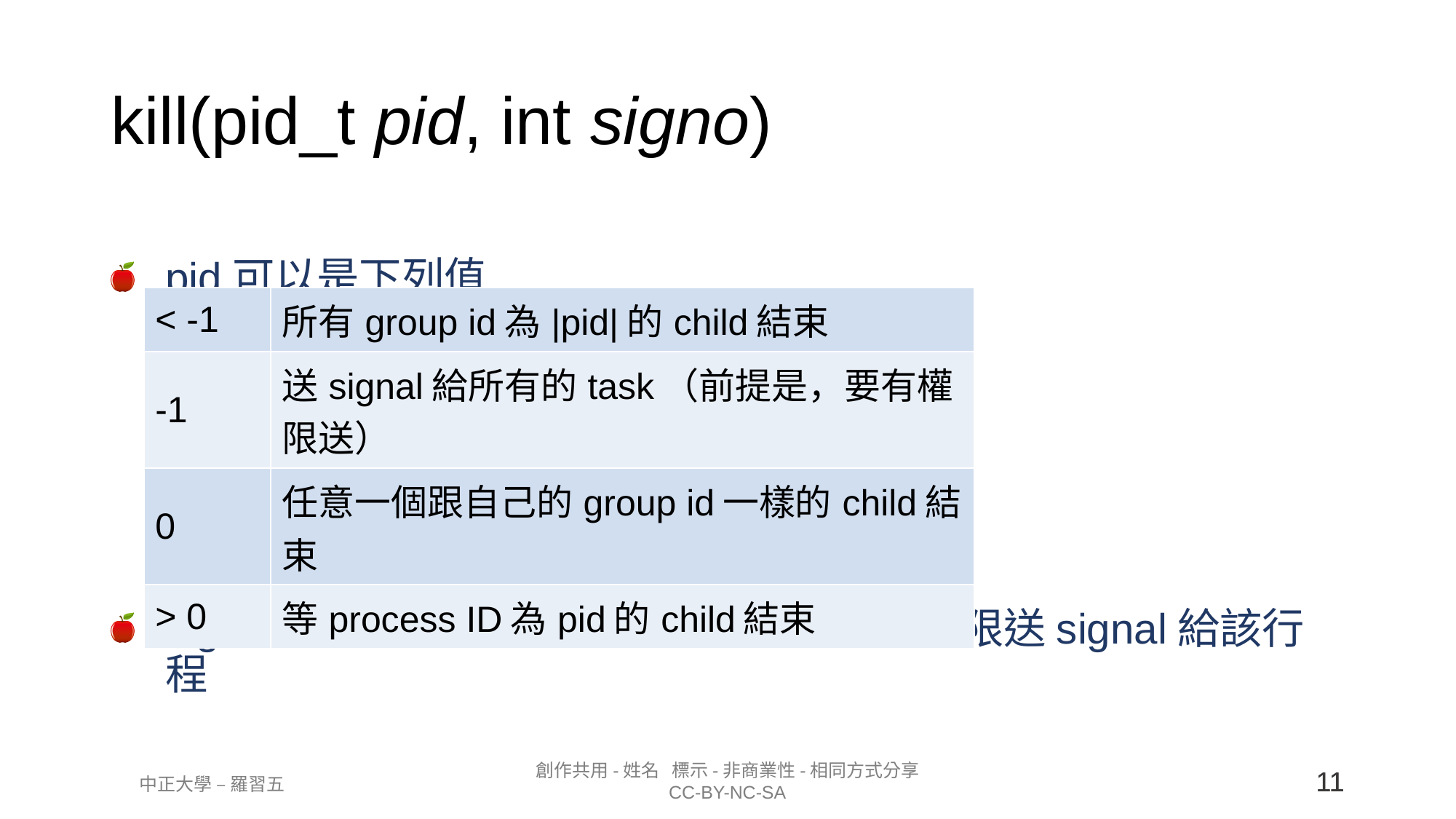

# kill(pid_t pid, int signo)
pid可以是下列值

signo=0：判斷該行程是否存在，是否有權限送signal給該行程
| < -1 | 所有group id為|pid|的child結束 |
| --- | --- |
| -1 | 送signal給所有的task（前提是，要有權限送） |
| 0 | 任意一個跟自己的group id一樣的child結束 |
| > 0 | 等process ID為pid的child結束 |